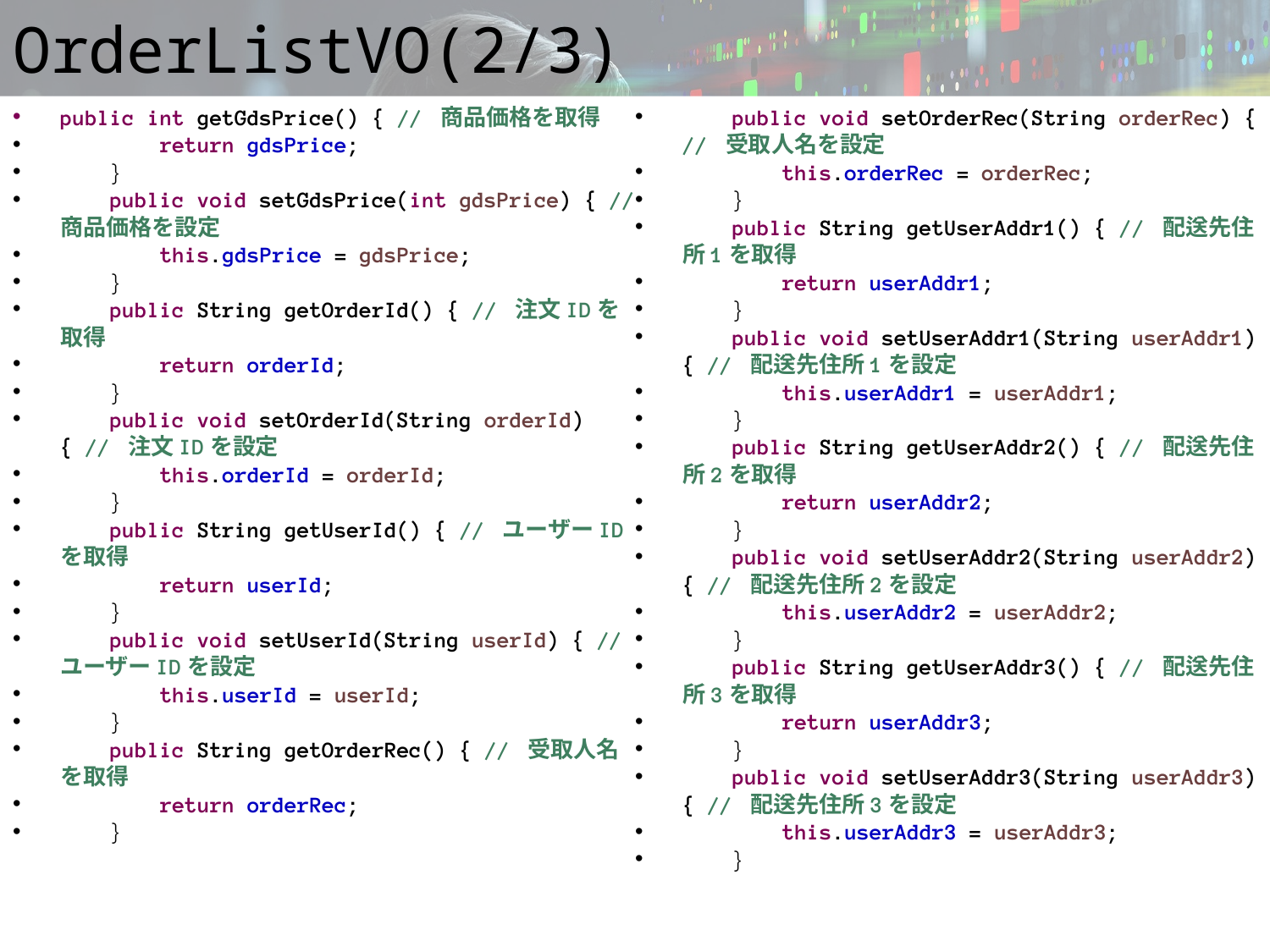

# OrderListVO(2/3)
public int getGdsPrice() { // 商品価格を取得
        return gdsPrice;
    }
    public void setGdsPrice(int gdsPrice) { // 商品価格を設定
        this.gdsPrice = gdsPrice;
    }
    public String getOrderId() { // 注文IDを取得
        return orderId;
    }
    public void setOrderId(String orderId) { // 注文IDを設定
        this.orderId = orderId;
    }
    public String getUserId() { // ユーザーIDを取得
        return userId;
    }
    public void setUserId(String userId) { // ユーザーIDを設定
        this.userId = userId;
    }
    public String getOrderRec() { // 受取人名を取得
        return orderRec;
    }

    public void setOrderRec(String orderRec) { // 受取人名を設定
        this.orderRec = orderRec;
    }
    public String getUserAddr1() { // 配送先住所1を取得
        return userAddr1;
    }
    public void setUserAddr1(String userAddr1) { // 配送先住所1を設定
        this.userAddr1 = userAddr1;
    }
    public String getUserAddr2() { // 配送先住所2を取得
        return userAddr2;
    }
    public void setUserAddr2(String userAddr2) { // 配送先住所2を設定
        this.userAddr2 = userAddr2;
    }
    public String getUserAddr3() { // 配送先住所3を取得
        return userAddr3;
    }
    public void setUserAddr3(String userAddr3) { // 配送先住所3を設定
        this.userAddr3 = userAddr3;
    }